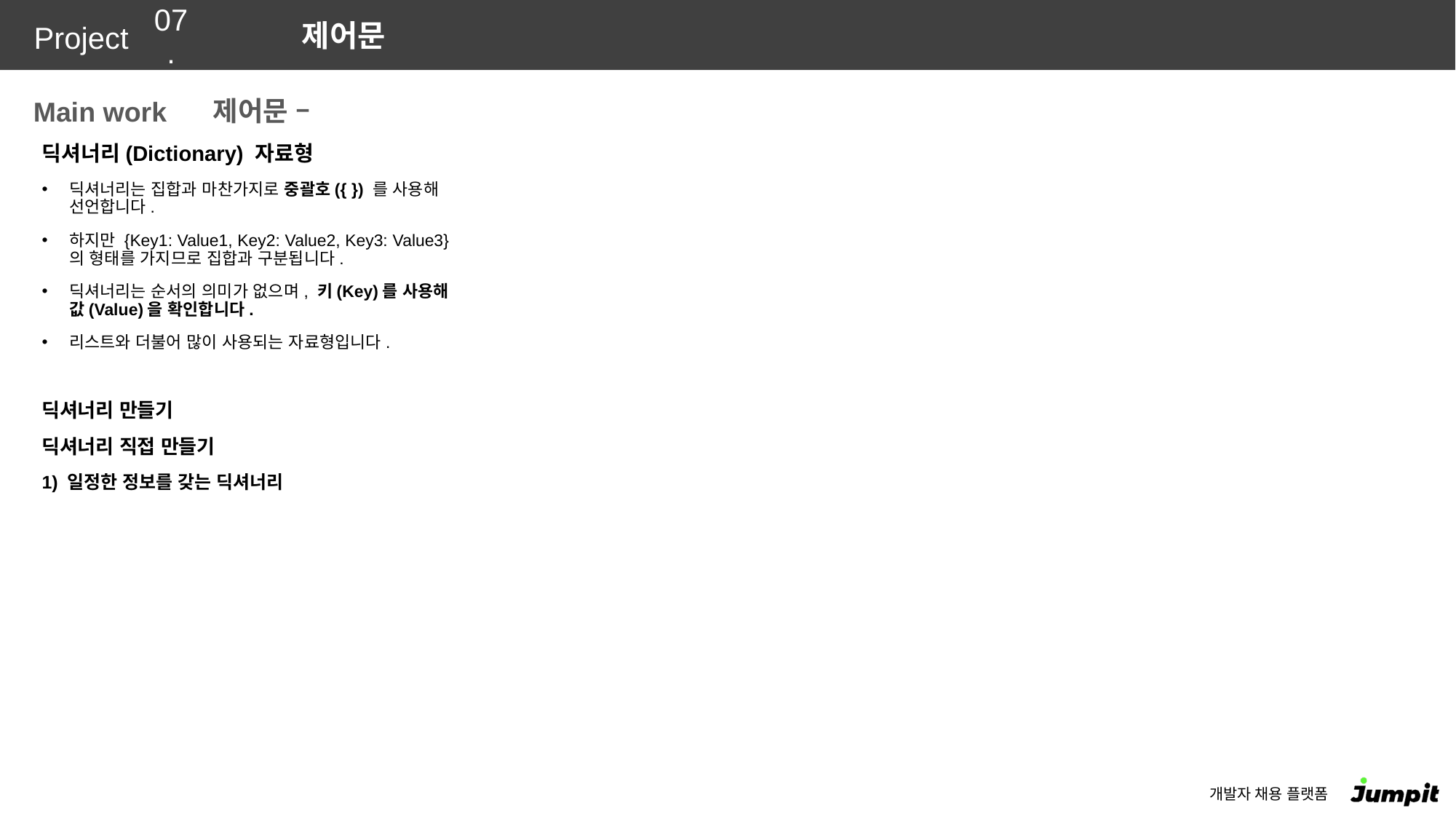

07.
제어문
제어문 –
딕셔너리(Dictionary) 자료형
딕셔너리는 집합과 마찬가지로 중괄호({ }) 를 사용해 선언합니다.
하지만 {Key1: Value1, Key2: Value2, Key3: Value3}의 형태를 가지므로 집합과 구분됩니다.
딕셔너리는 순서의 의미가 없으며, 키(Key)를 사용해 값(Value)을 확인합니다.
리스트와 더불어 많이 사용되는 자료형입니다.

딕셔너리 만들기
딕셔너리 직접 만들기
1) 일정한 정보를 갖는 딕셔너리